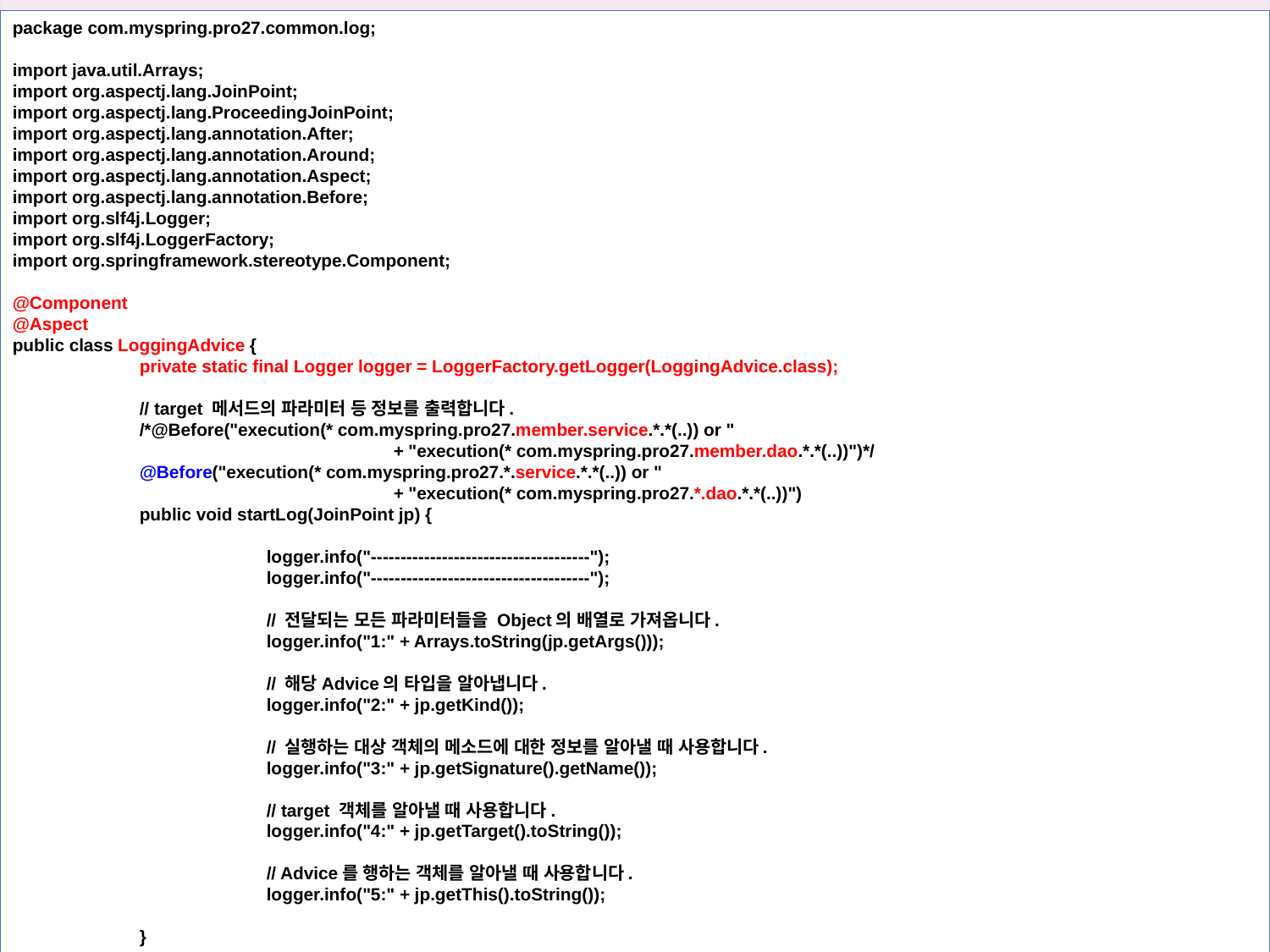

package com.myspring.pro27.common.log;

import java.util.Arrays;
import org.aspectj.lang.JoinPoint;
import org.aspectj.lang.ProceedingJoinPoint;
import org.aspectj.lang.annotation.After;
import org.aspectj.lang.annotation.Around;
import org.aspectj.lang.annotation.Aspect;
import org.aspectj.lang.annotation.Before;
import org.slf4j.Logger;
import org.slf4j.LoggerFactory;
import org.springframework.stereotype.Component;

@Component
@Aspect
public class LoggingAdvice {
	private static final Logger logger = LoggerFactory.getLogger(LoggingAdvice.class);

	// target 메서드의 파라미터 등 정보를 출력합니다.
	/*@Before("execution(* com.myspring.pro27.member.service.*.*(..)) or "
			+ "execution(* com.myspring.pro27.member.dao.*.*(..))")*/
	@Before("execution(* com.myspring.pro27.*.service.*.*(..)) or "
			+ "execution(* com.myspring.pro27.*.dao.*.*(..))")
	public void startLog(JoinPoint jp) {

		logger.info("-------------------------------------");
		logger.info("-------------------------------------");

		// 전달되는 모든 파라미터들을 Object의 배열로 가져옵니다.
		logger.info("1:" + Arrays.toString(jp.getArgs()));

		// 해당Advice의 타입을 알아냅니다.
		logger.info("2:" + jp.getKind());

		// 실행하는 대상 객체의 메소드에 대한 정보를 알아낼 때 사용합니다.
		logger.info("3:" + jp.getSignature().getName());

		// target 객체를 알아낼 때 사용합니다.
		logger.info("4:" + jp.getTarget().toString());

		// Advice를 행하는 객체를 알아낼 때 사용합니다.
		logger.info("5:" + jp.getThis().toString());

	}